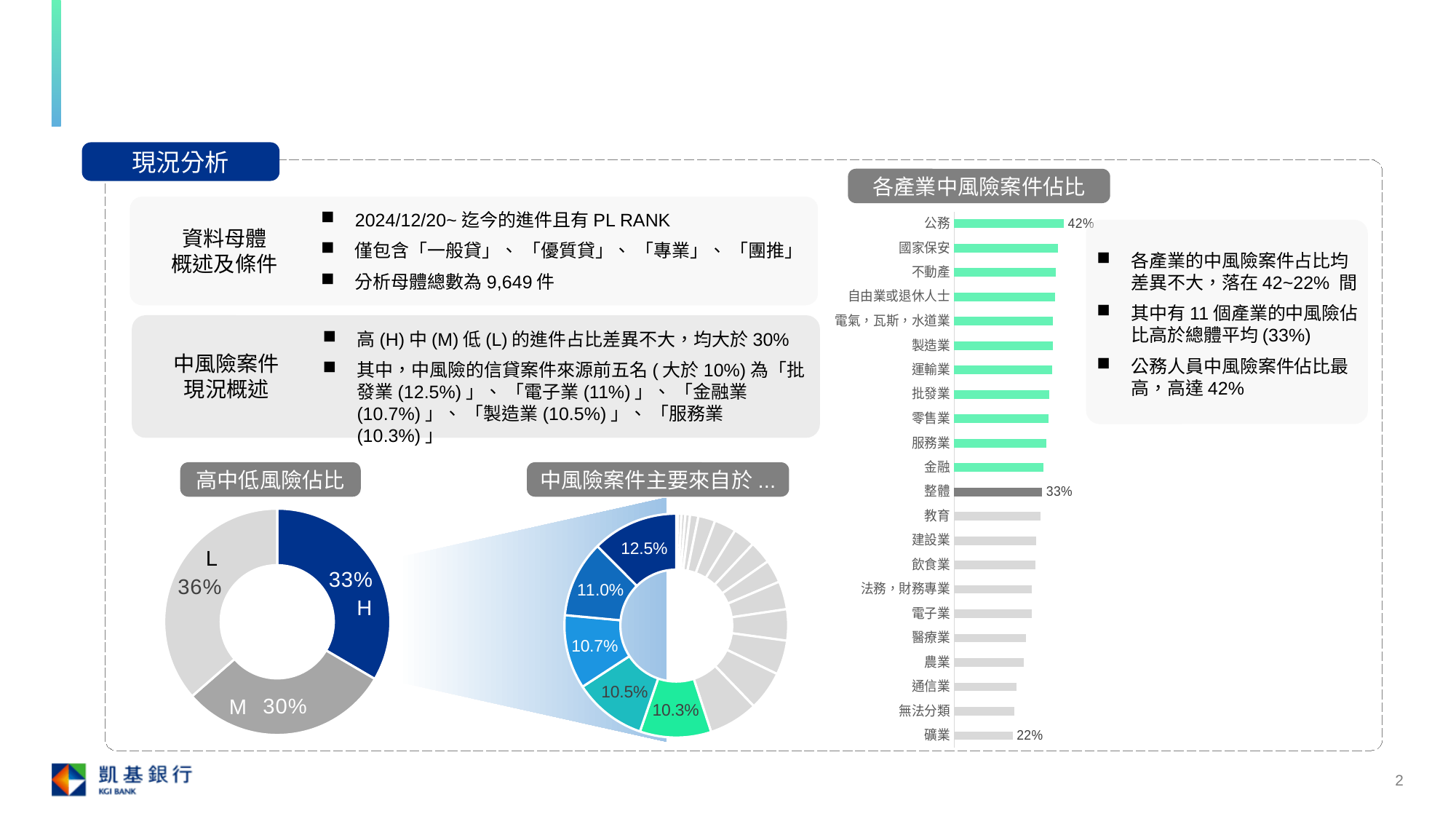

#
現況分析

各產業中風險案件佔比

2024/12/20~迄今的進件且有PL RANK
僅包含「一般貸」、 「優質貸」、 「專業」、 「團推」
分析母體總數為9,649件
資料母體
概述及條件

### Chart

| Category | M的比例 |
|---|---|
| 礦業 | 0.2222222222222222 |
| 無法分類 | 0.2268370607028754 |
| 通信業 | 0.23529411764705882 |
| 農業 | 0.2631578947368421 |
| 醫療業 | 0.2736842105263158 |
| 電子業 | 0.2939677145284622 |
| 法務，財務專業 | 0.29457364341085274 |
| 飲食業 | 0.3072289156626506 |
| 建設業 | 0.3105134474327628 |
| 教育 | 0.3289036544850498 |
| 整體 | 0.33432963279248507 |
| 金融 | 0.33804238143289606 |
| 服務業 | 0.3491891891891892 |
| 零售業 | 0.3584 |
| 批發業 | 0.36178107606679033 |
| 運輸業 | 0.37170263788968827 |
| 製造業 | 0.3737259343148358 |
| 電氣，瓦斯，水道業 | 0.375 |
| 自由業或退休人士 | 0.3829787234042553 |
| 不動產 | 0.38461538461538464 |
| 國家保安 | 0.3946784922394678 |
| 公務 | 0.41621621621621624 |
各產業的中風險案件占比均差異不大，落在42~22% 間
其中有11個產業的中風險佔比高於總體平均(33%)
公務人員中風險案件佔比最高，高達42%

高(H)中(M)低(L)的進件占比差異不大，均大於30%
其中，中風險的信貸案件來源前五名(大於10%)為「批發業(12.5%)」、 「電子業(11%)」、 「金融業(10.7%)」、 「製造業(10.5%)」、 「服務業(10.3%)」
中風險案件
現況概述
高中低風險佔比
中風險案件主要來自於...

### Chart

| Category |  |
|---|---|
| M | 0.33432963279248507 |
| L | 0.30145175064047824 |
| H | 0.36421861656703675 |
L
H
M

### Chart

| Category | 中風險整體佔比 |
|---|---|
| 礦業 | 0.0006385696040868455 |
| 農業 | 0.0015964240102171138 |
| 通信業 | 0.005108556832694764 |
| 自由業或退休人士 | 0.005747126436781609 |
| 電氣，瓦斯，水道業 | 0.006704980842911878 |
| 法務，財務專業 | 0.012132822477650063 |
| 公務 | 0.02458492975734355 |
| 教育 | 0.031609195402298854 |
| 不動產 | 0.031928480204342274 |
| 飲食業 | 0.032567049808429116 |
| 醫療業 | 0.033205619412515965 |
| 建設業 | 0.040549169859514685 |
| 無法分類 | 0.04533844189016603 |
| 運輸業 | 0.04948914431673052 |
| 國家保安 | 0.05683269476372925 |
| 零售業 | 0.07151979565772669 |
| 服務業 | 0.10312899106002554 |
| 製造業 | 0.1053639846743295 |
| 金融 | 0.10696040868454662 |
| 電子業 | 0.11047254150702426 |
| 批發業 | 0.12452107279693486 |